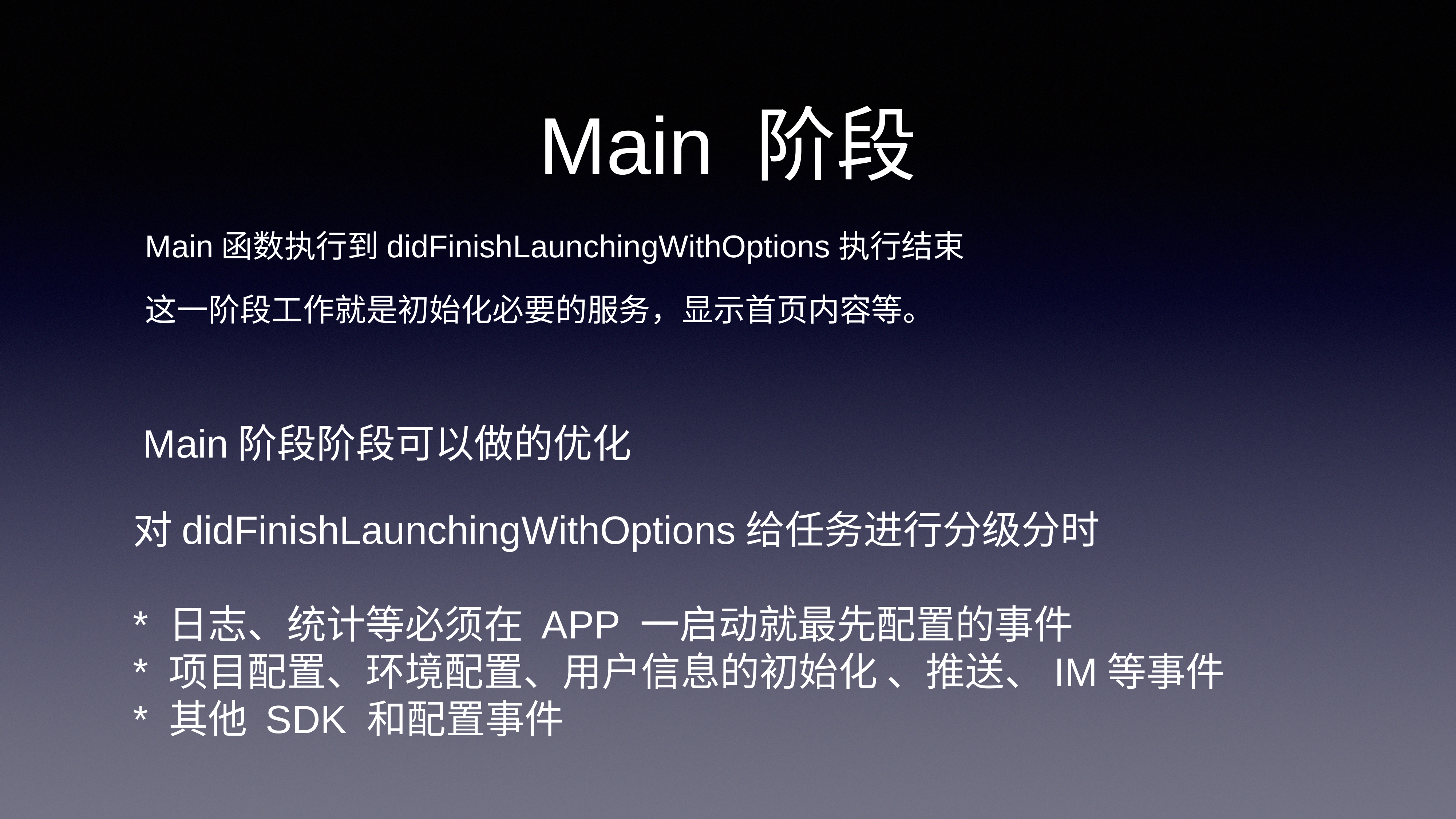

# Main 阶段
Main函数执行到didFinishLaunchingWithOptions执行结束

这一阶段工作就是初始化必要的服务，显示首页内容等。
Main阶段阶段可以做的优化
对didFinishLaunchingWithOptions给任务进行分级分时
* 日志、统计等必须在 APP 一启动就最先配置的事件
* 项目配置、环境配置、用户信息的初始化 、推送、IM等事件
* 其他 SDK 和配置事件